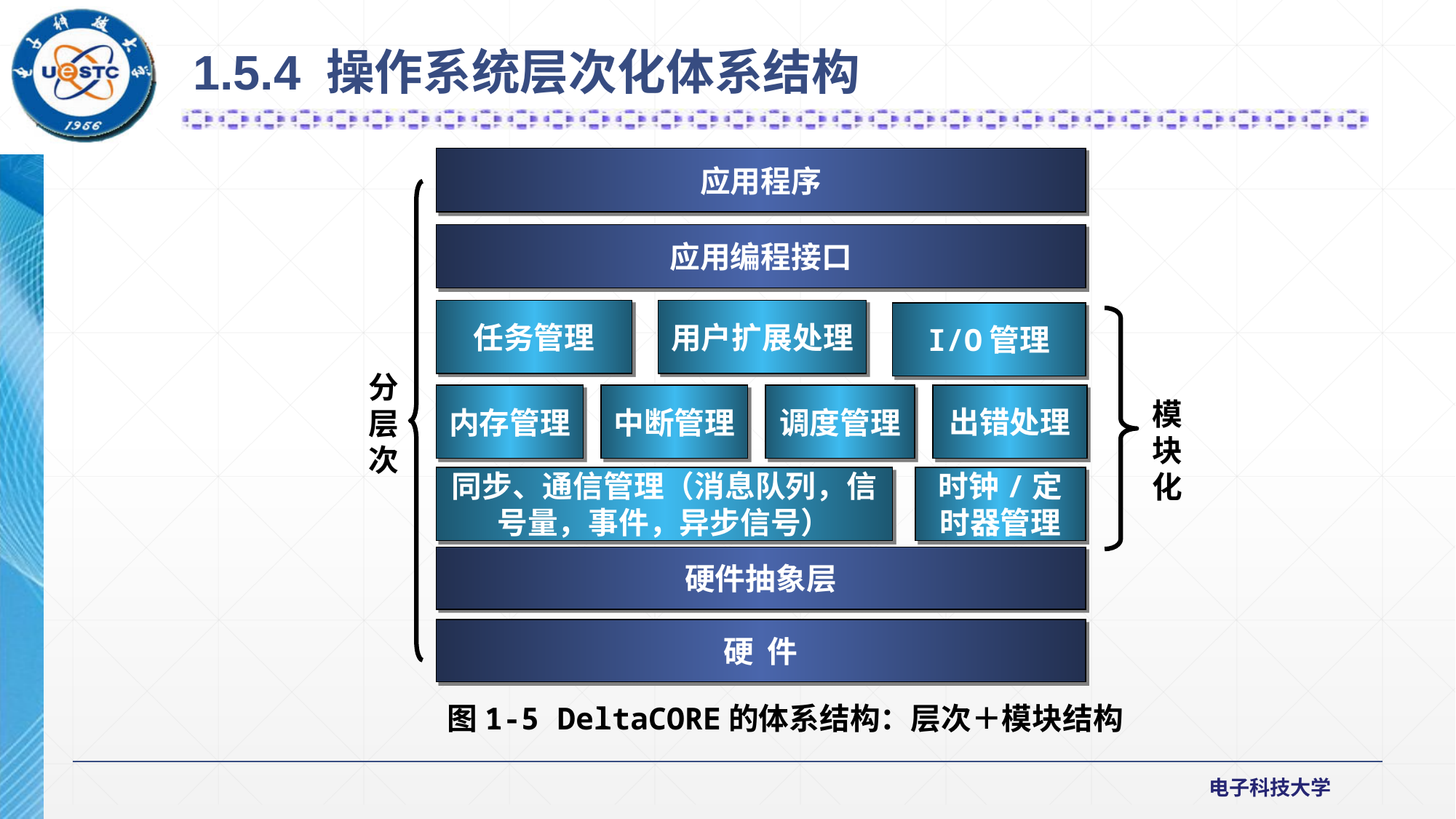

1.5.4 操作系统层次化体系结构
应用程序

应用编程接口
任务管理
用户扩展处理
I/O管理

分层次
出错处理
内存管理
中断管理
调度管理
模块化
同步、通信管理（消息队列，信号量，事件，异步信号）
时钟/定时器管理
硬件抽象层
硬  件
图1-5 DeltaCORE的体系结构：层次＋模块结构